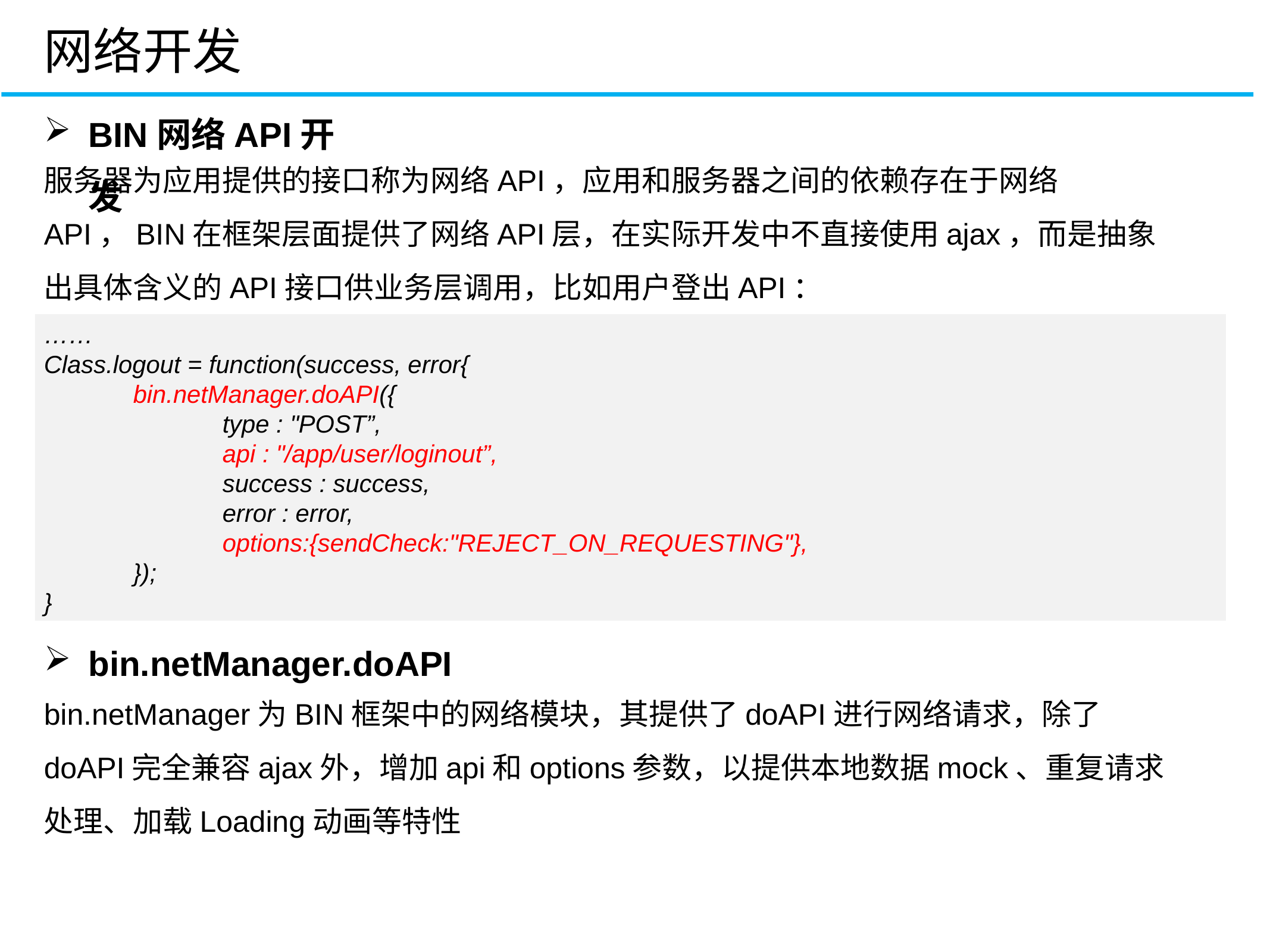

网络开发
BIN网络API开发

服务器为应用提供的接口称为网络API，应用和服务器之间的依赖存在于网络API，BIN在框架层面提供了网络API层，在实际开发中不直接使用ajax，而是抽象出具体含义的API接口供业务层调用，比如用户登出API：
CONTROLLER
VIEW
……
Class.logout = function(success, error{
	bin.netManager.doAPI({
		type : "POST”,
		api : "/app/user/loginout”,
		success : success,
		error : error,
		options:{sendCheck:"REJECT_ON_REQUESTING"},
	});
}
bin.netManager.doAPI
bin.netManager为BIN框架中的网络模块，其提供了doAPI进行网络请求，除了doAPI完全兼容ajax外，增加api和options参数，以提供本地数据mock、重复请求处理、加载Loading动画等特性